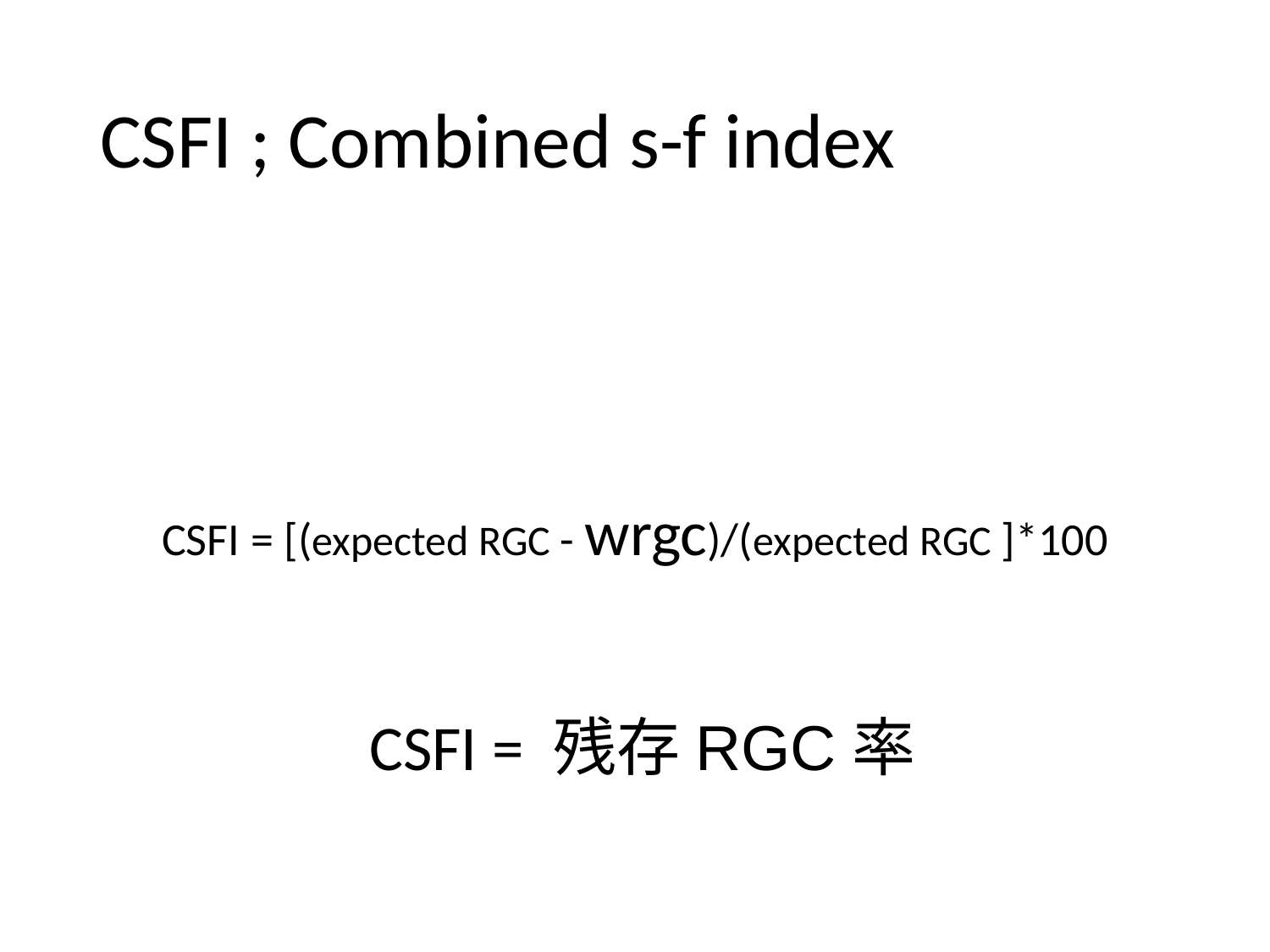

# CSFI ; Combined s-f index
CSFI = [(expected RGC - wrgc)/(expected RGC ]*100
CSFI = 残存RGC率